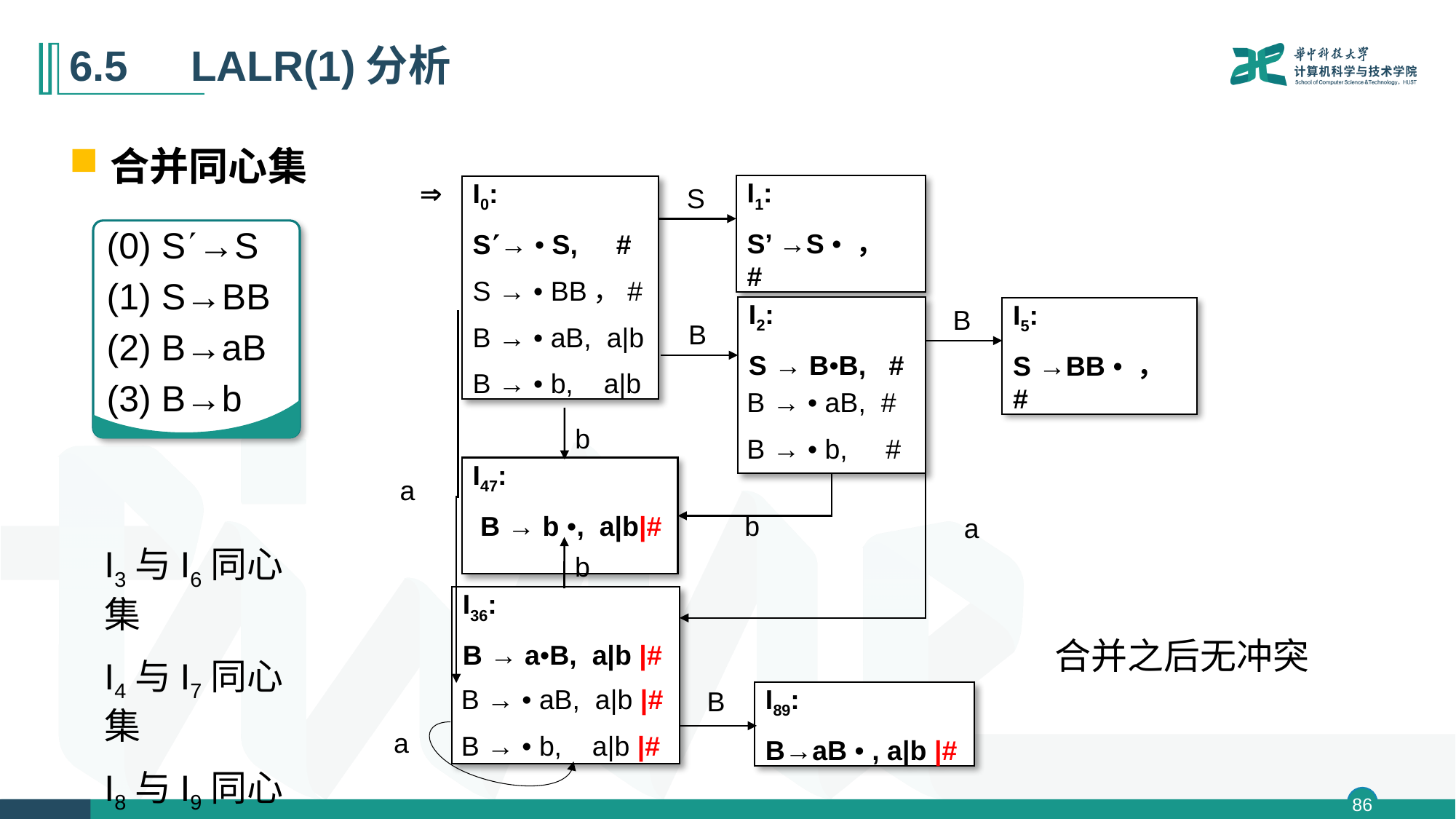

# 6.5　LALR(1)分析
合并同心集
⇒
S
I1:
S’ →S • ，  #
I0:
S′→ • S,     #
S → • BB，#
B → • aB,  a|b
B → • b,    a|b

I2:
S → B•B,   #

B
I5:
S →BB • ， #
B

B → • aB,  #
B → • b,     #

b
I47:
 B → b •,  a|b|#
a
b
a

b
I36:
B → a•B,  a|b |#

B
B → • aB,  a|b |#
B → • b,    a|b |#
I89:
B→aB • , a|b |#
a

(0) S′→S
(1) S→BB
(2) B→aB
(3) B→b

I3与I6同心集
I4与I7同心集
I8与I9同心集
合并之后无冲突